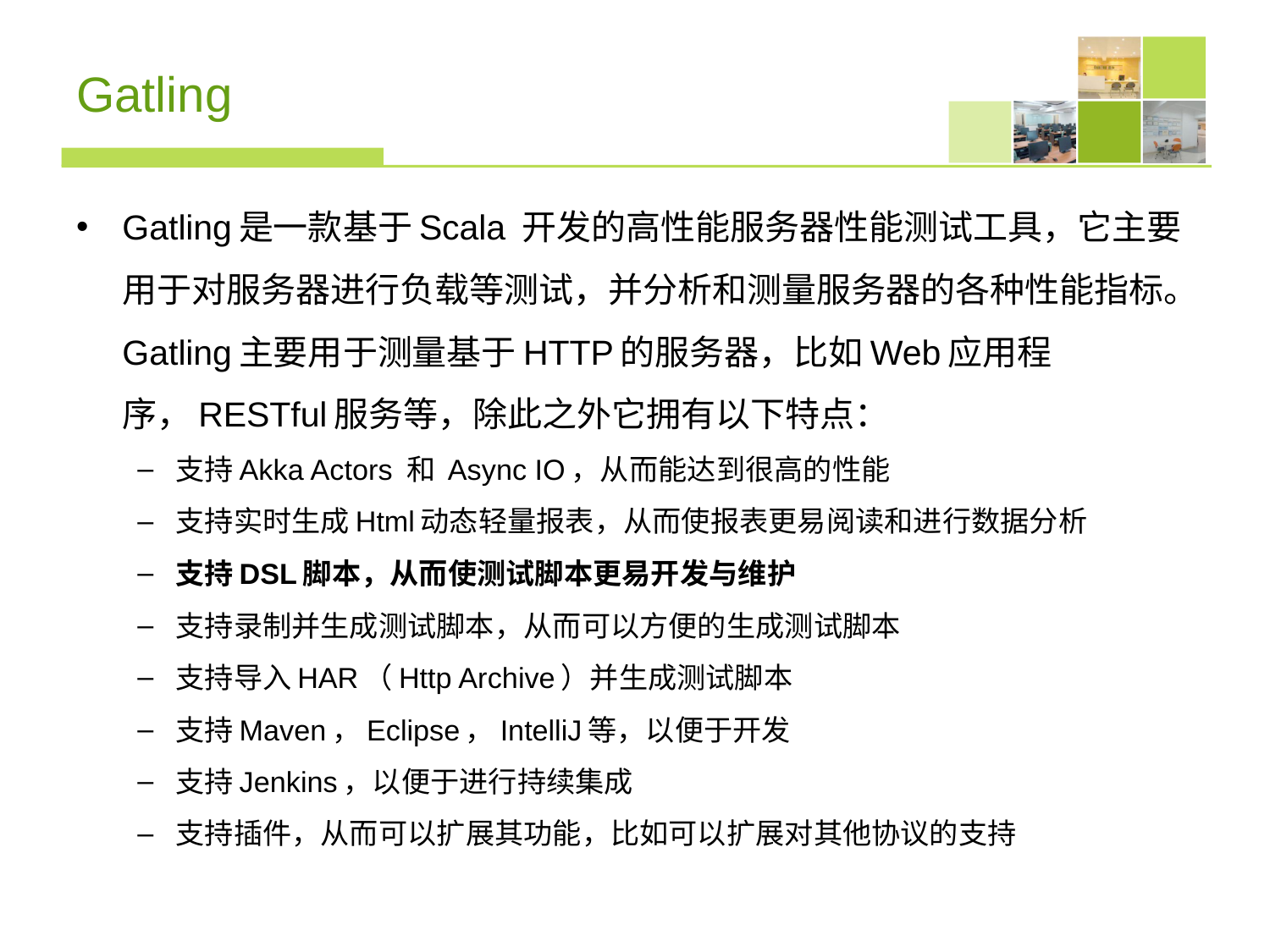

# Gatling
Gatling是一款基于Scala 开发的高性能服务器性能测试工具，它主要用于对服务器进行负载等测试，并分析和测量服务器的各种性能指标。Gatling主要用于测量基于HTTP的服务器，比如Web应用程序，RESTful服务等，除此之外它拥有以下特点：
支持Akka Actors 和 Async IO，从而能达到很高的性能
支持实时生成Html动态轻量报表，从而使报表更易阅读和进行数据分析
支持DSL脚本，从而使测试脚本更易开发与维护
支持录制并生成测试脚本，从而可以方便的生成测试脚本
支持导入HAR（Http Archive）并生成测试脚本
支持Maven，Eclipse，IntelliJ等，以便于开发
支持Jenkins，以便于进行持续集成
支持插件，从而可以扩展其功能，比如可以扩展对其他协议的支持